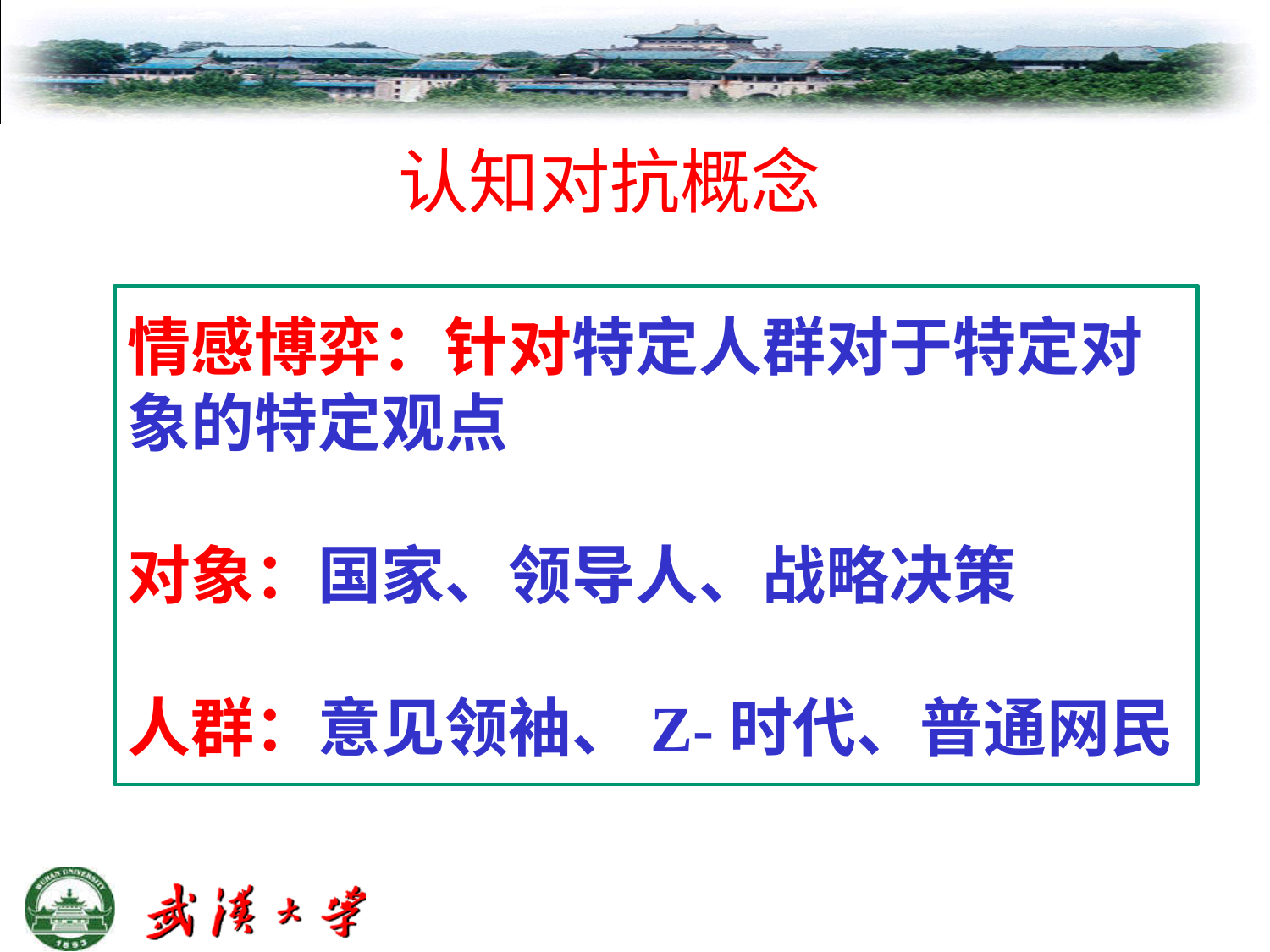

# 认知对抗概念
情感博弈：针对特定人群对于特定对象的特定观点

对象：国家、领导人、战略决策

人群：意见领袖、Z-时代、普通网民